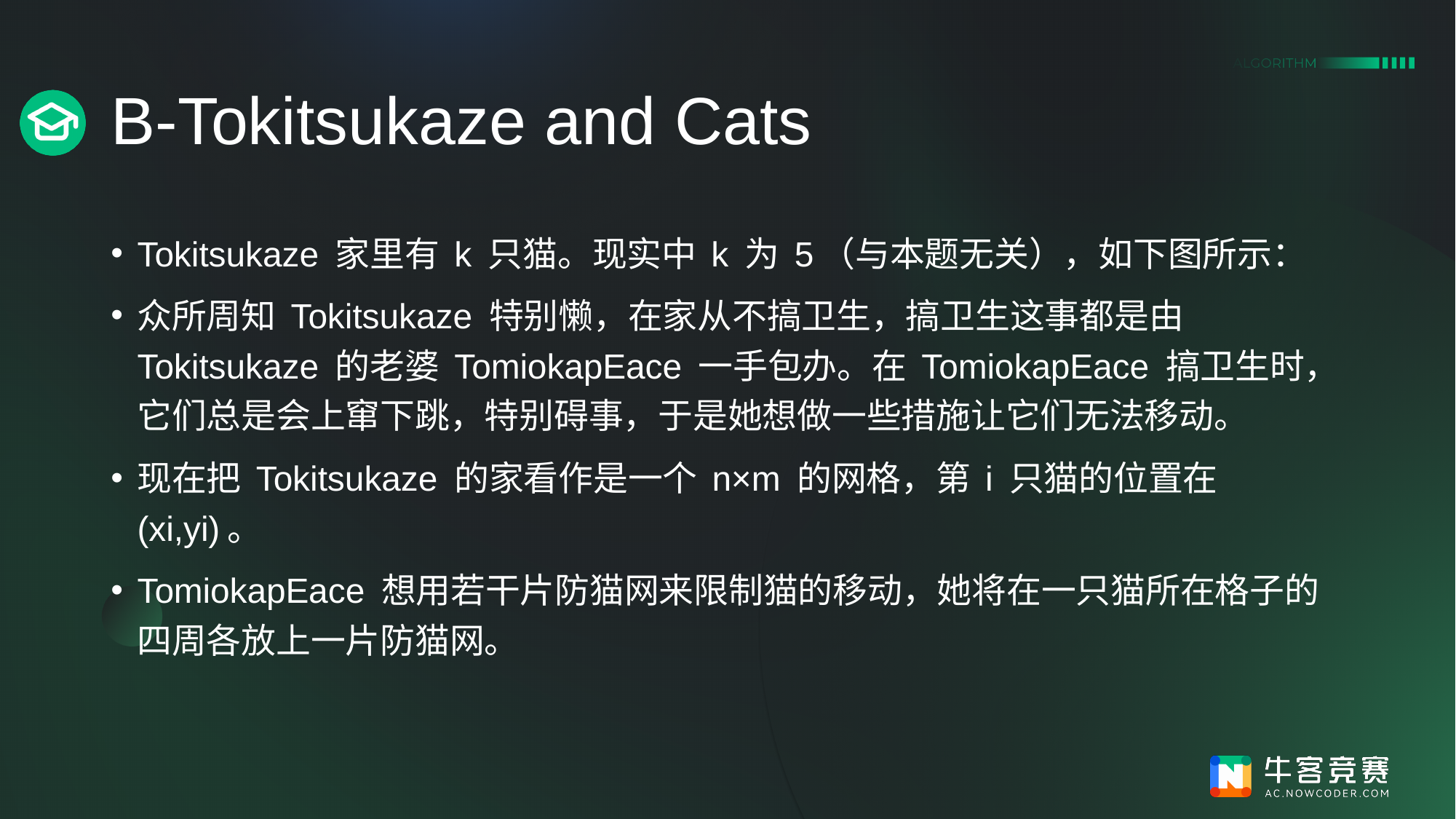

# B-Tokitsukaze and Cats
Tokitsukaze 家里有 k 只猫。现实中 k 为 5（与本题无关），如下图所示：
众所周知 Tokitsukaze 特别懒，在家从不搞卫生，搞卫生这事都是由 Tokitsukaze 的老婆 TomiokapEace 一手包办。在 TomiokapEace 搞卫生时，它们总是会上窜下跳，特别碍事，于是她想做一些措施让它们无法移动。
现在把 Tokitsukaze 的家看作是一个 n×m 的网格，第 i 只猫的位置在 (xi,yi)。
TomiokapEace 想用若干片防猫网来限制猫的移动，她将在一只猫所在格子的四周各放上一片防猫网。